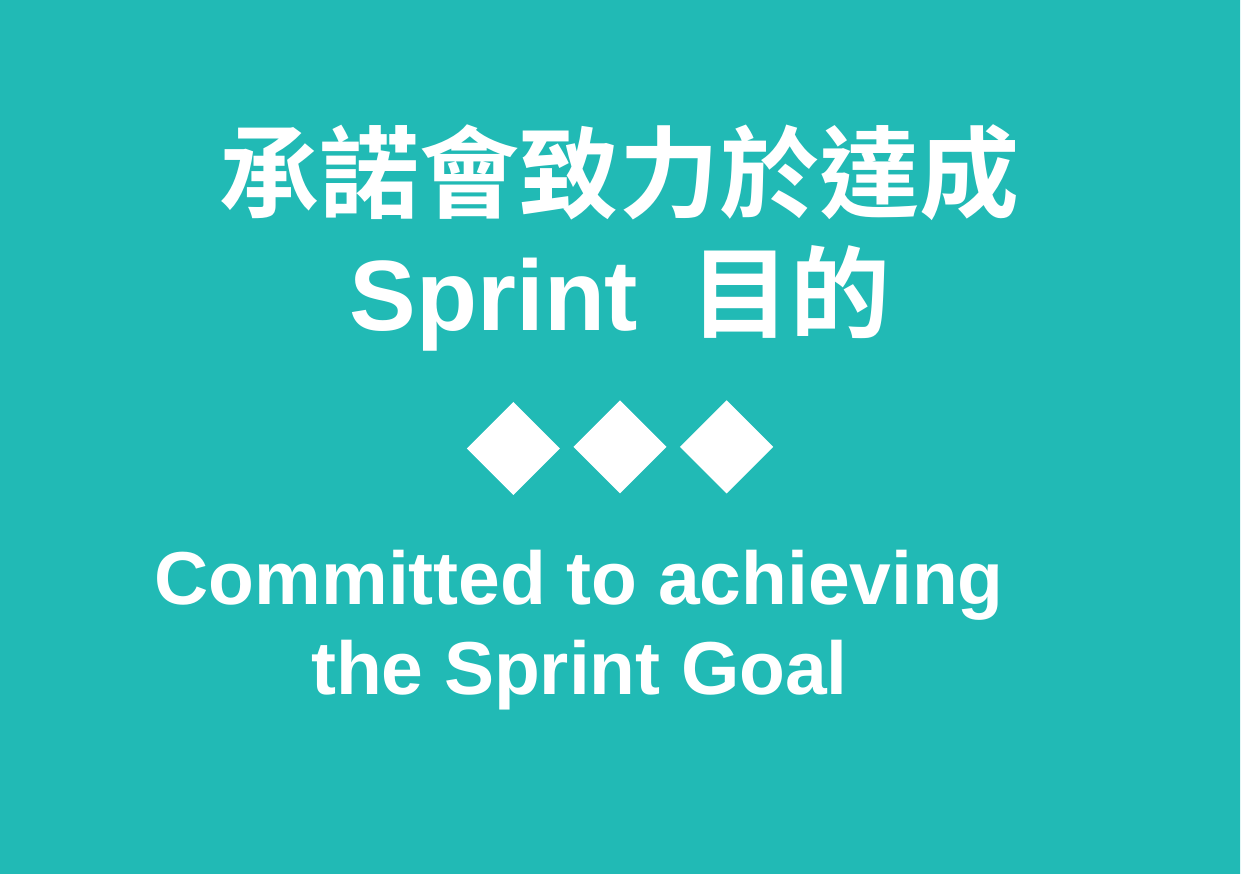

承諾會致力於達成 Sprint 目的

Committed to achieving the Sprint Goal